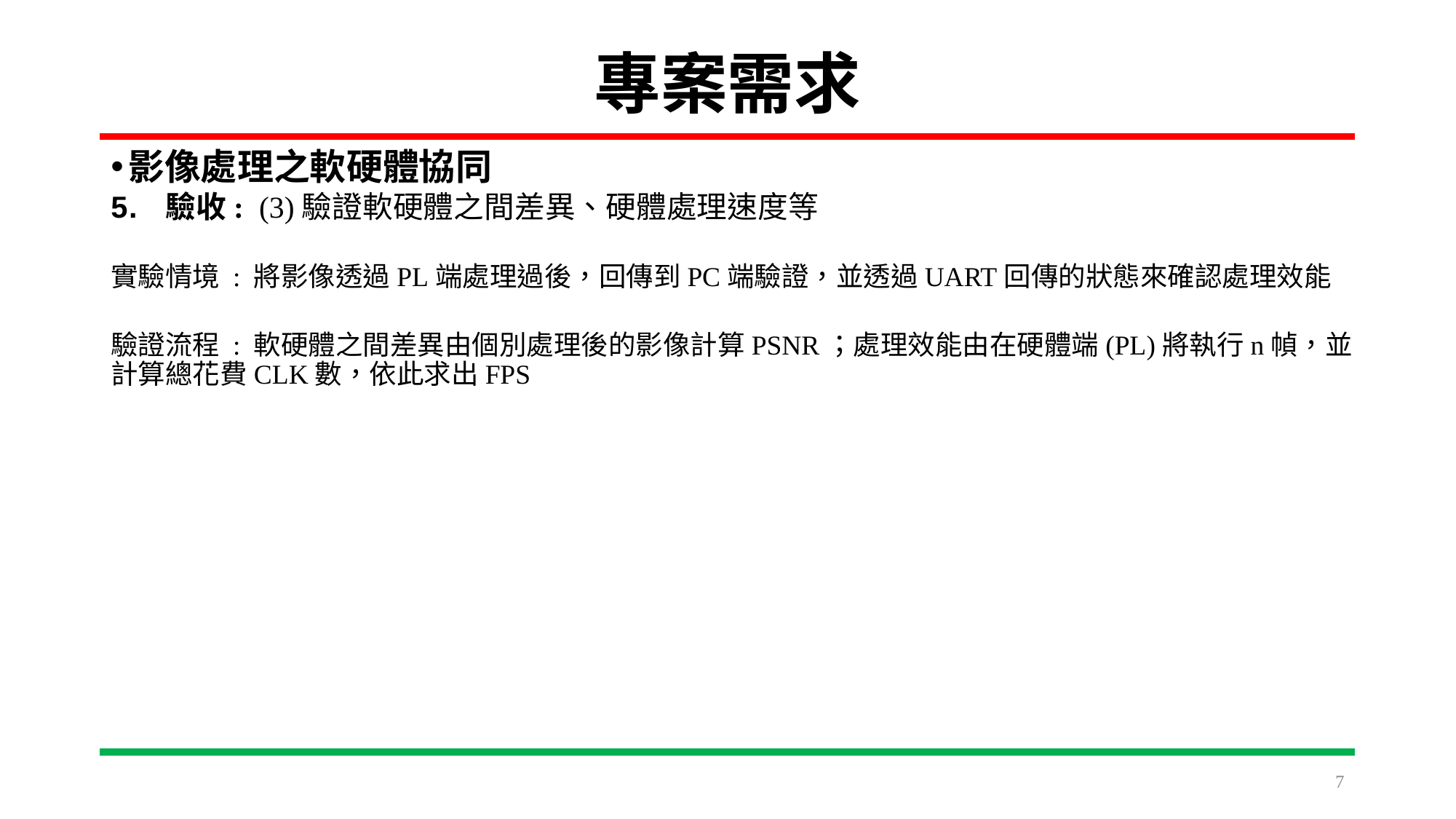

# 專案需求
影像處理之軟硬體協同
驗收:  (3)驗證軟硬體之間差異、硬體處理速度等

實驗情境 : 將影像透過PL端處理過後，回傳到PC端驗證，並透過UART回傳的狀態來確認處理效能

驗證流程 : 軟硬體之間差異由個別處理後的影像計算PSNR；處理效能由在硬體端(PL)將執行n幀，並計算總花費CLK數，依此求出FPS
7